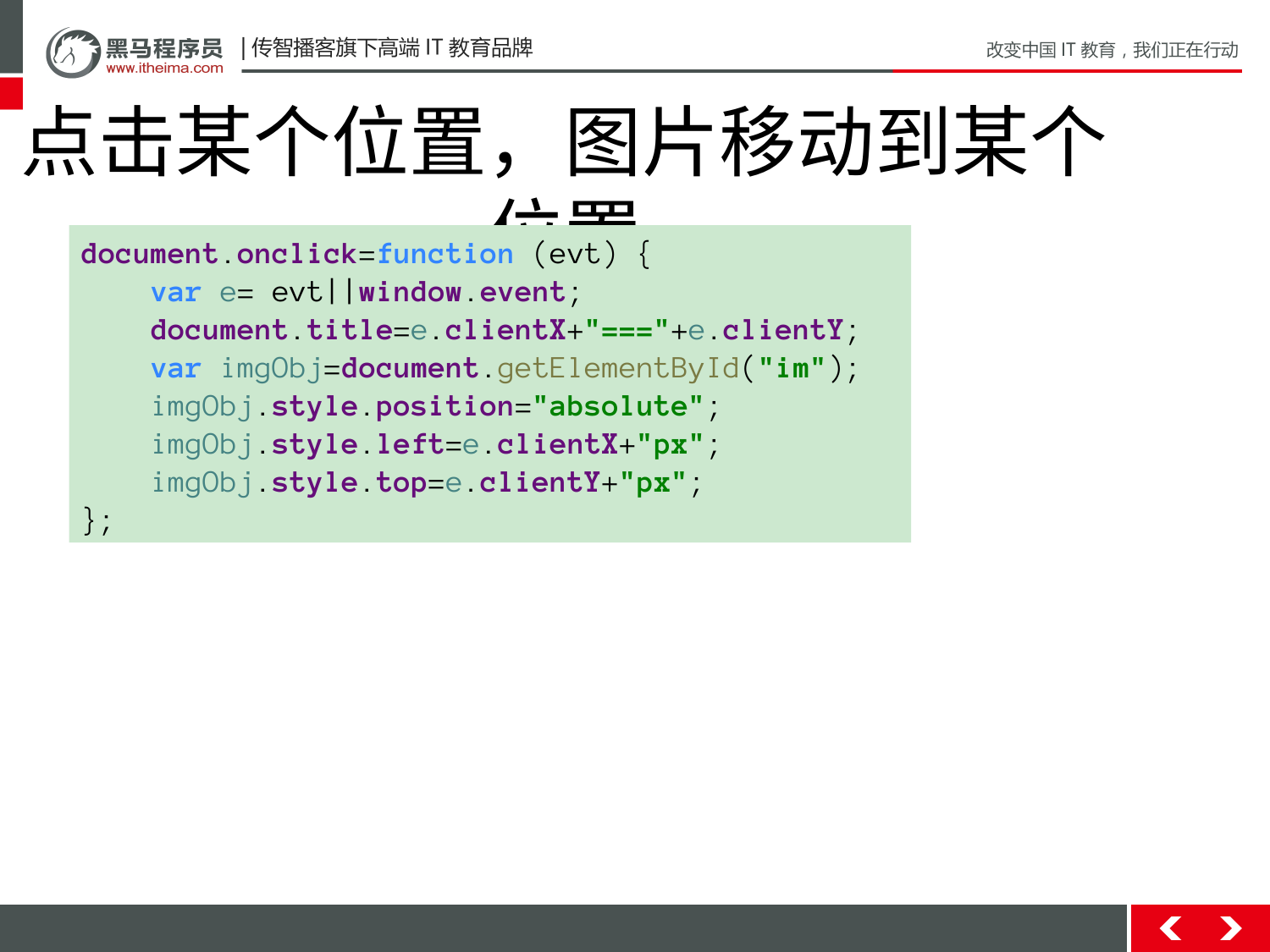

点击某个位置，图片移动到某个位置
document.onclick=function (evt) {
    var e= evt||window.event;
    document.title=e.clientX+"==="+e.clientY;
    var imgObj=document.getElementById("im");
    imgObj.style.position="absolute";
    imgObj.style.left=e.clientX+"px";
    imgObj.style.top=e.clientY+"px";
};